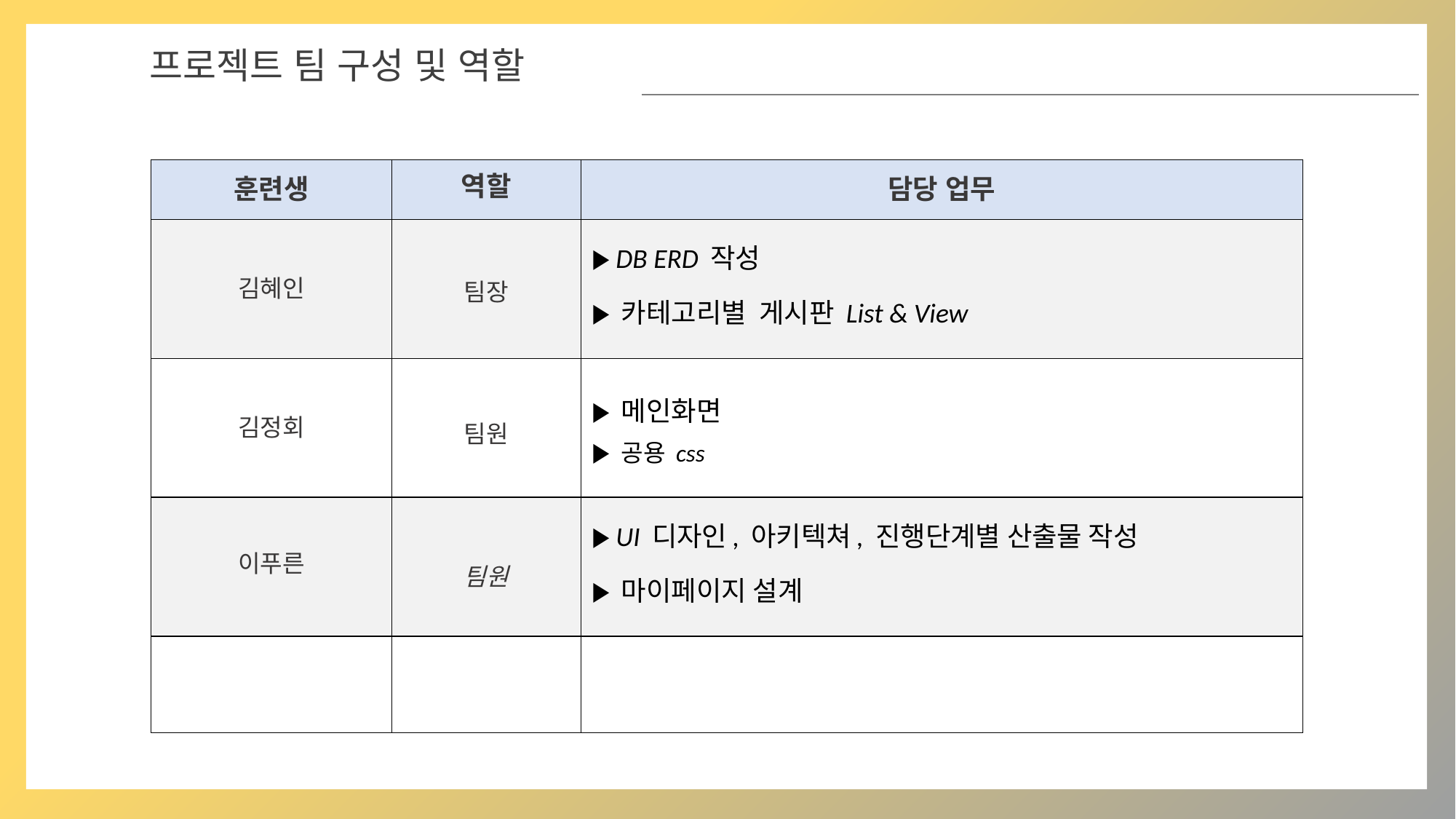

02

프로젝트 팀 구성 및 역할
| 훈련생 | 역할 | 담당 업무 |
| --- | --- | --- |
| 김혜인 | 팀장 | ▶ DB ERD 작성 ▶ 카테고리별  게시판 List & View |
| 김정회 | 팀원 | ▶ 메인화면 ▶ 공용 css |
| 이푸른 | 팀원 | ▶ UI 디자인, 아키텍쳐, 진행단계별 산출물 작성 ▶ 마이페이지 설계 |
|  |  |  |